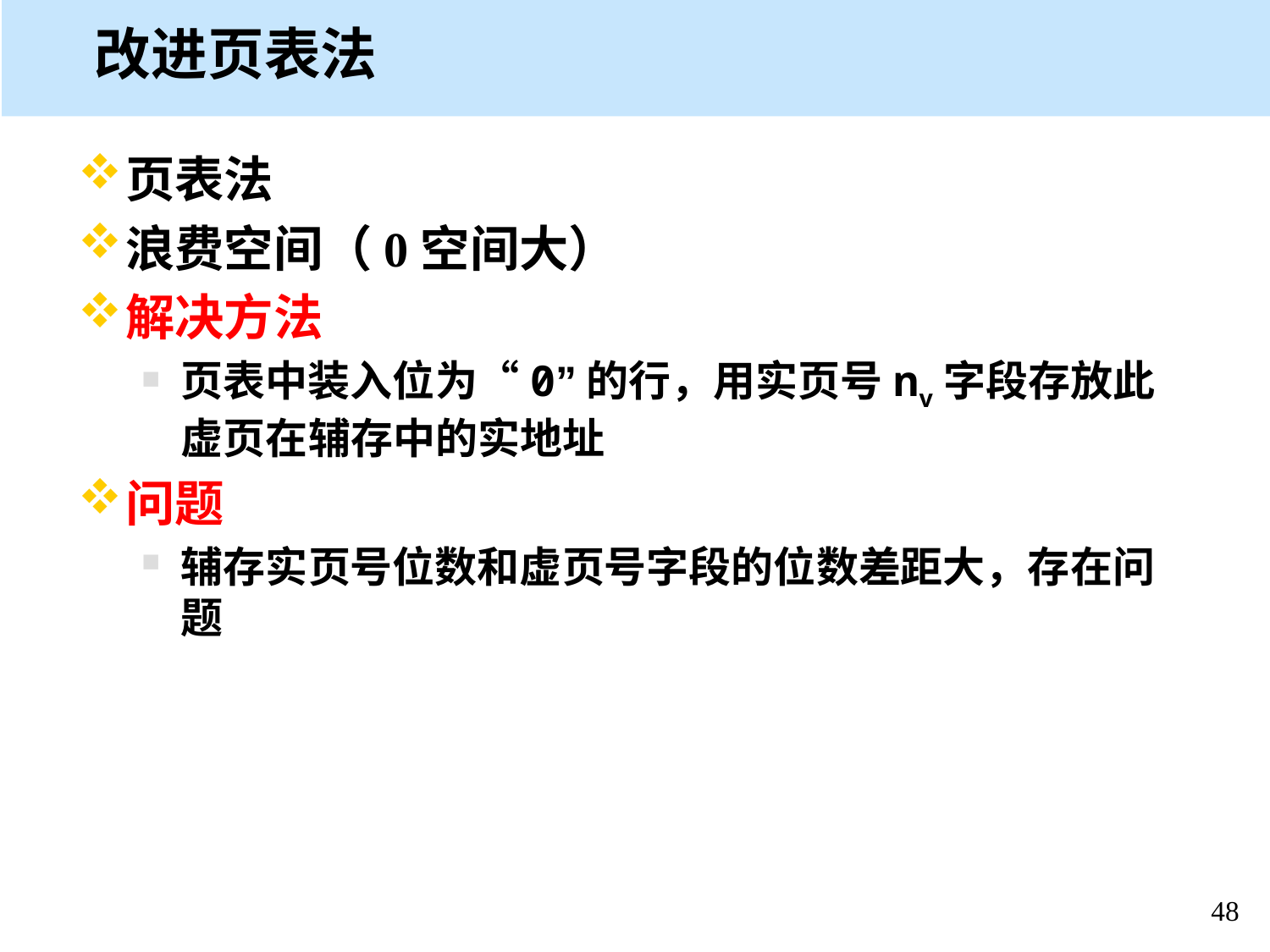

# 改进页表法
页表法
浪费空间（0空间大）
解决方法
页表中装入位为“0”的行，用实页号nv字段存放此虚页在辅存中的实地址
问题
辅存实页号位数和虚页号字段的位数差距大，存在问题